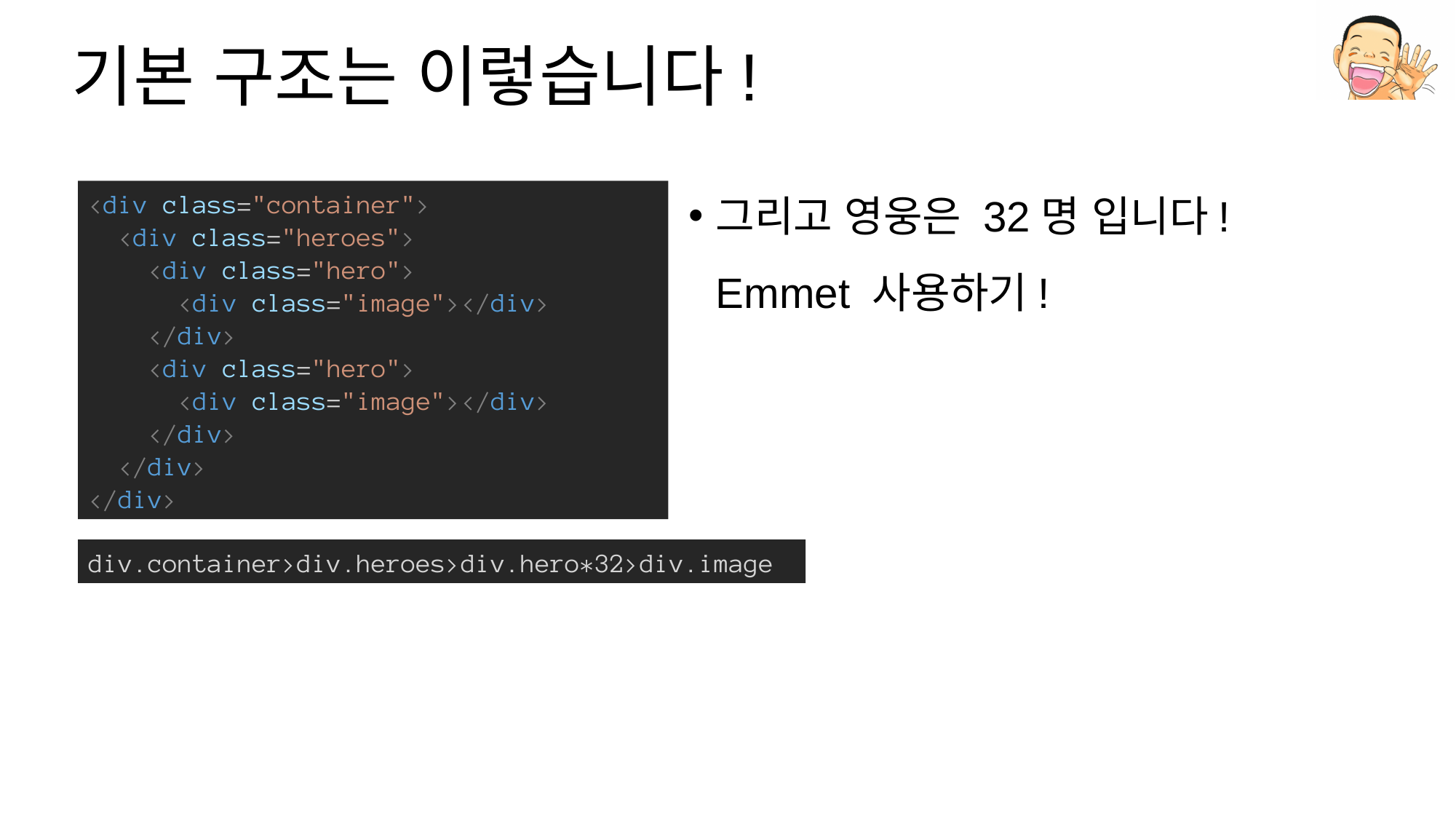

# 기본 구조는 이렇습니다!
그리고 영웅은 32명 입니다! Emmet 사용하기!
<div class="container">
  <div class="heroes">
    <div class="hero">
      <div class="image"></div>
    </div>
    <div class="hero">
      <div class="image"></div>
    </div>
  </div>
</div>
div.container>div.heroes>div.hero*32>div.image